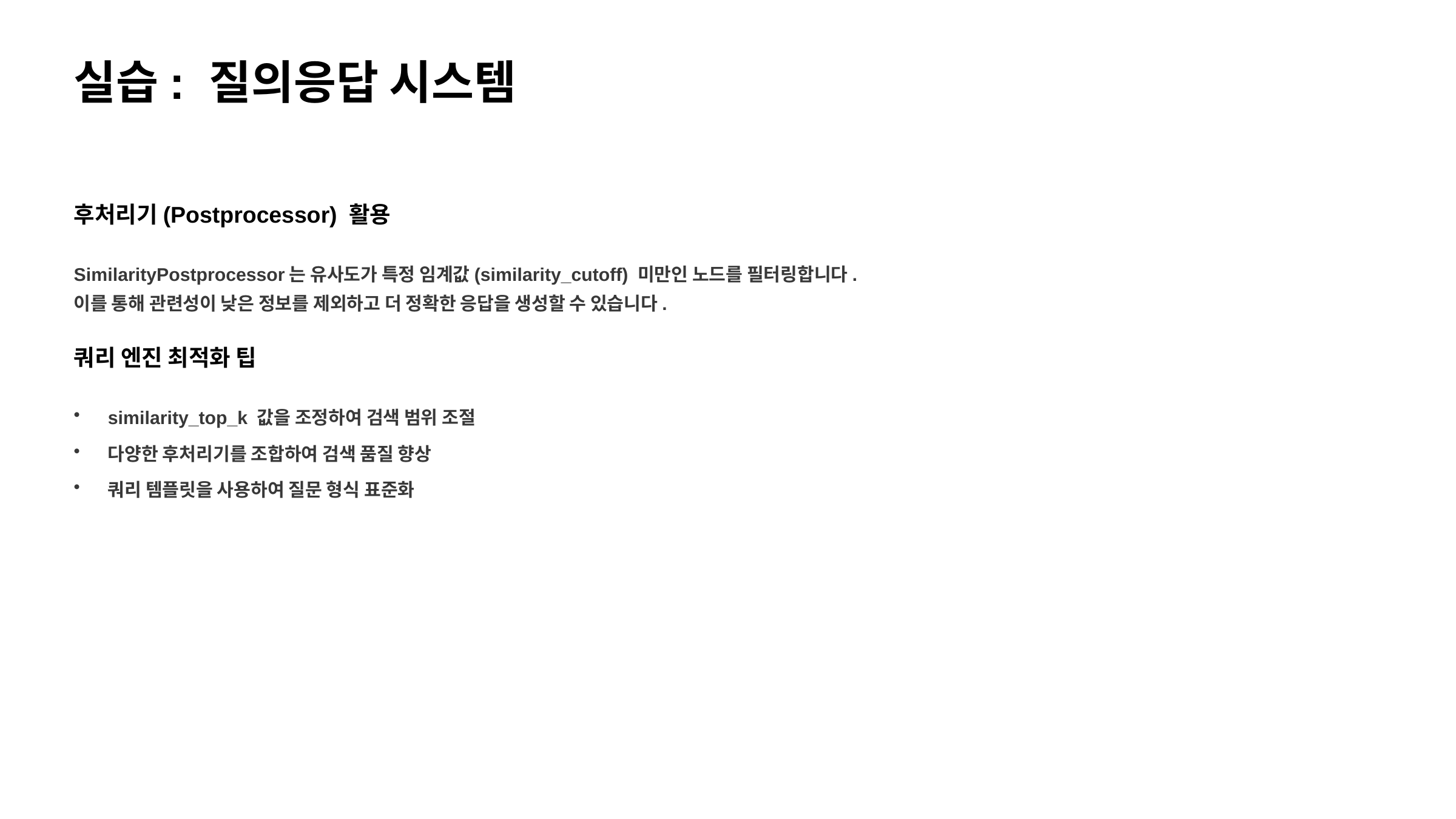

실습: 질의응답 시스템
후처리기(Postprocessor) 활용
SimilarityPostprocessor는 유사도가 특정 임계값(similarity_cutoff) 미만인 노드를 필터링합니다.
이를 통해 관련성이 낮은 정보를 제외하고 더 정확한 응답을 생성할 수 있습니다.
쿼리 엔진 최적화 팁
similarity_top_k 값을 조정하여 검색 범위 조절
다양한 후처리기를 조합하여 검색 품질 향상
쿼리 템플릿을 사용하여 질문 형식 표준화